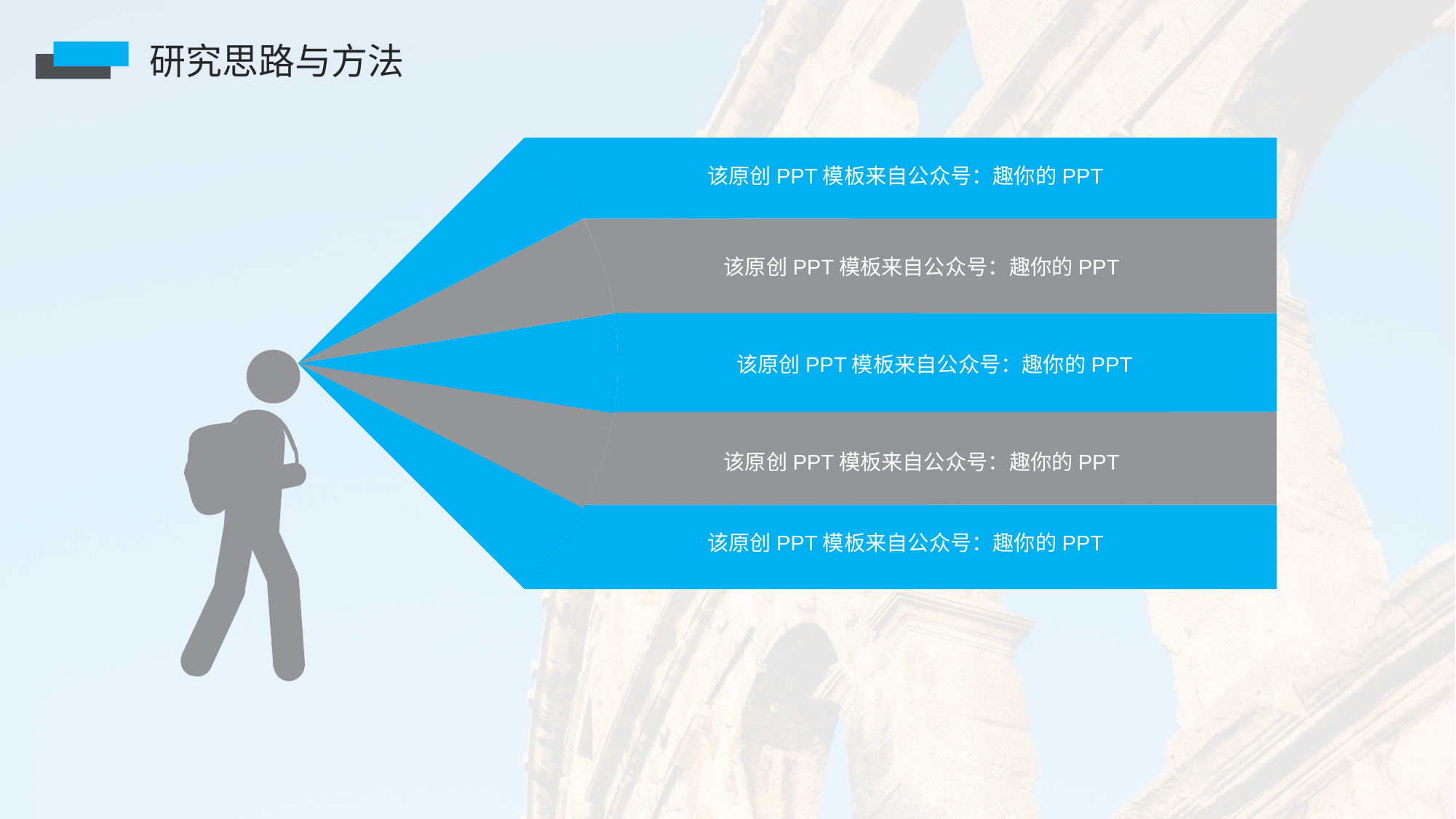

研究思路与方法

该原创PPT模板来自公众号：趣你的PPT

该原创PPT模板来自公众号：趣你的PPT

该原创PPT模板来自公众号：趣你的PPT

该原创PPT模板来自公众号：趣你的PPT

该原创PPT模板来自公众号：趣你的PPT